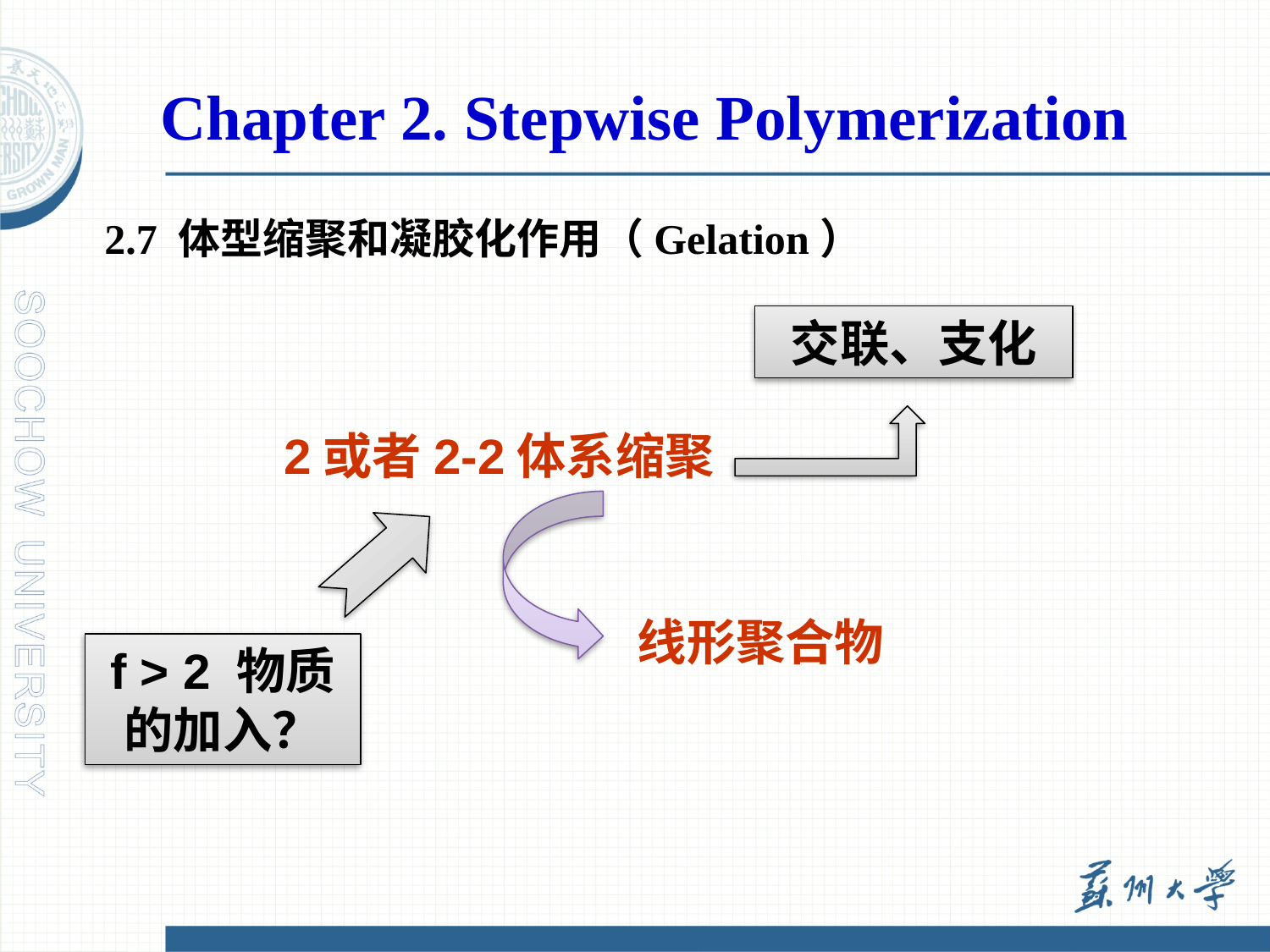

Chapter 2. Stepwise Polymerization
2.7 体型缩聚和凝胶化作用（Gelation）
交联、支化

2或者2-2体系缩聚

线形聚合物
f > 2 物质的加入？